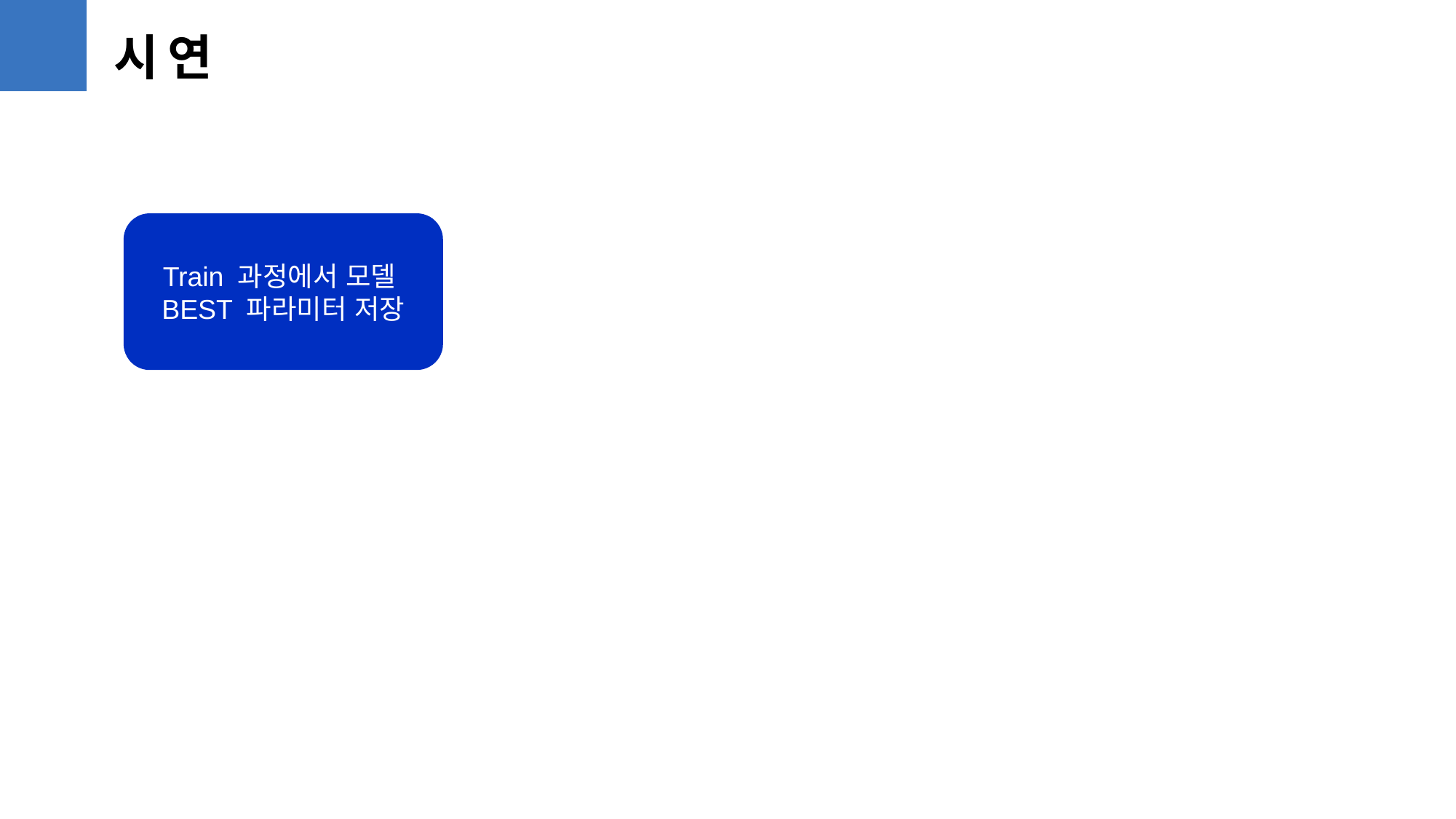

시연
Train 과정에서 모델
BEST 파라미터 저장